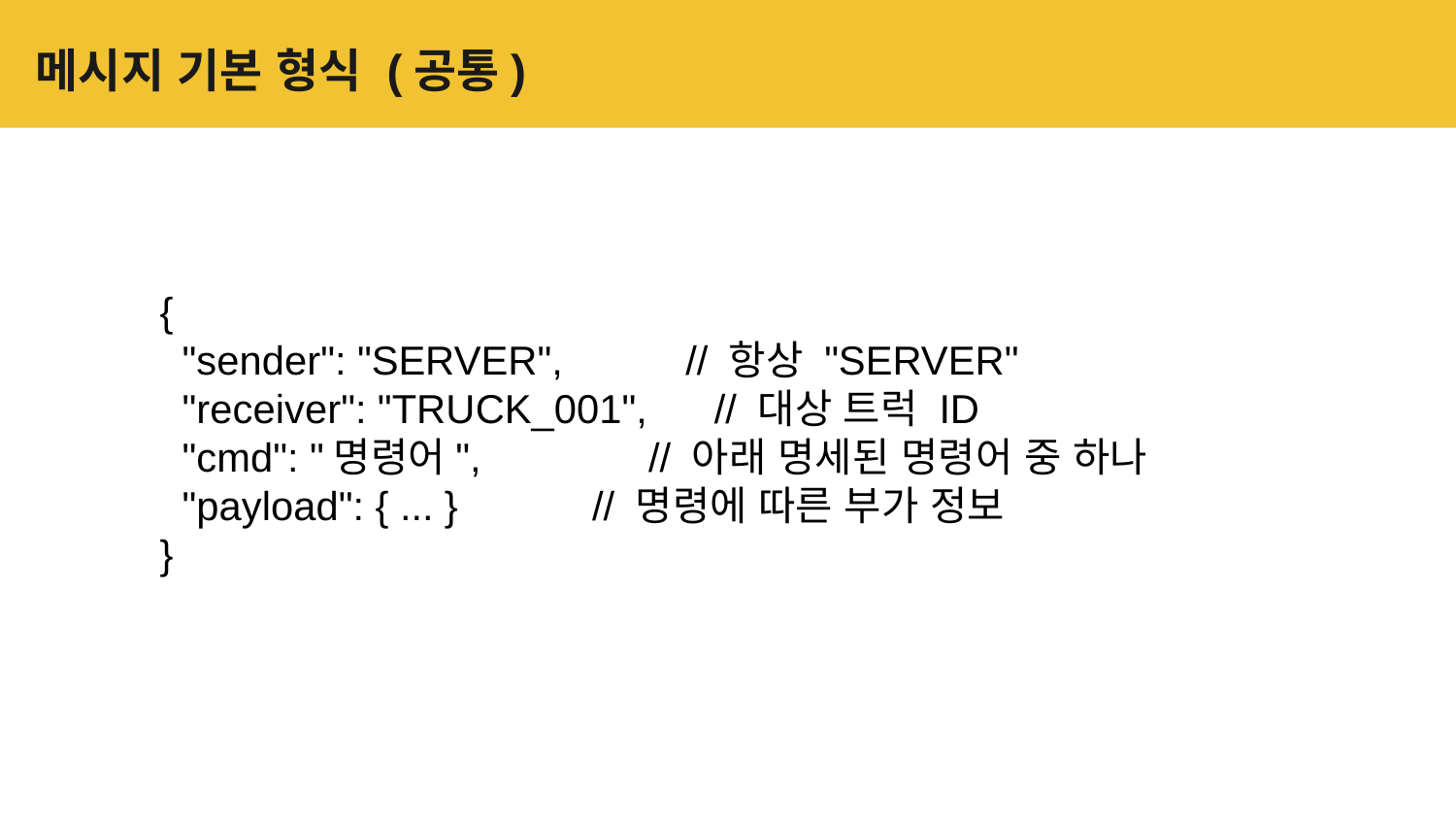

# 메시지 기본 형식 (공통)
{
  "sender": "SERVER",           // 항상 "SERVER"
  "receiver": "TRUCK_001",      // 대상 트럭 ID
  "cmd": "명령어",               // 아래 명세된 명령어 중 하나
  "payload": { ... }            // 명령에 따른 부가 정보
}